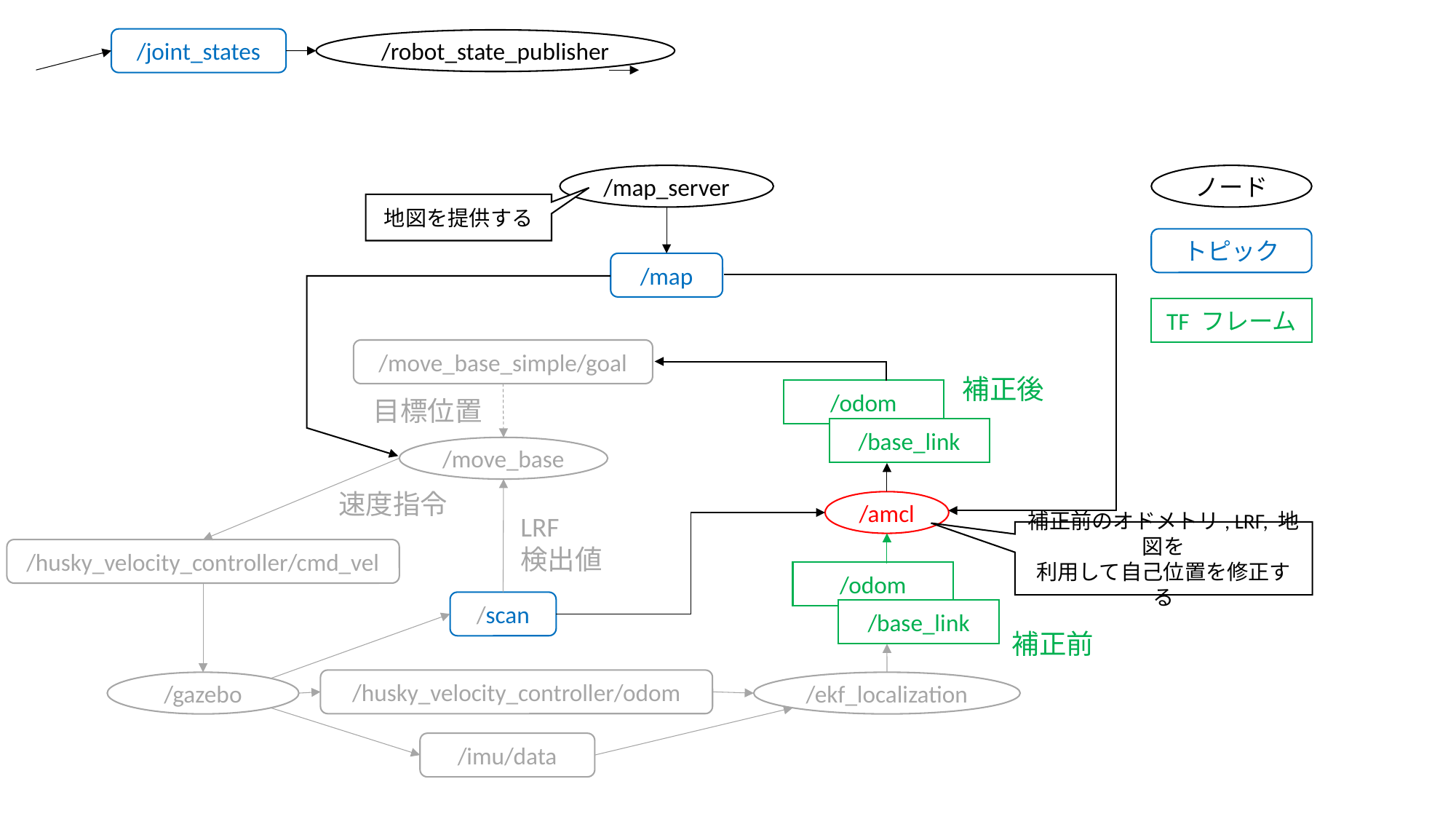

/joint_states
/robot_state_publisher
/map_server
ノード
地図を提供する
トピック
/map

TF フレーム
/move_base_simple/goal

補正後
/odom
/base_link
目標位置
/move_base
速度指令
/amcl
LRF
検出値
補正前のオドメトリ, LRF, 地図を
利用して自己位置を修正する
/husky_velocity_controller/cmd_vel
/odom
/base_link
/scan
補正前
/husky_velocity_controller/odom
/gazebo
/ekf_localization
/imu/data